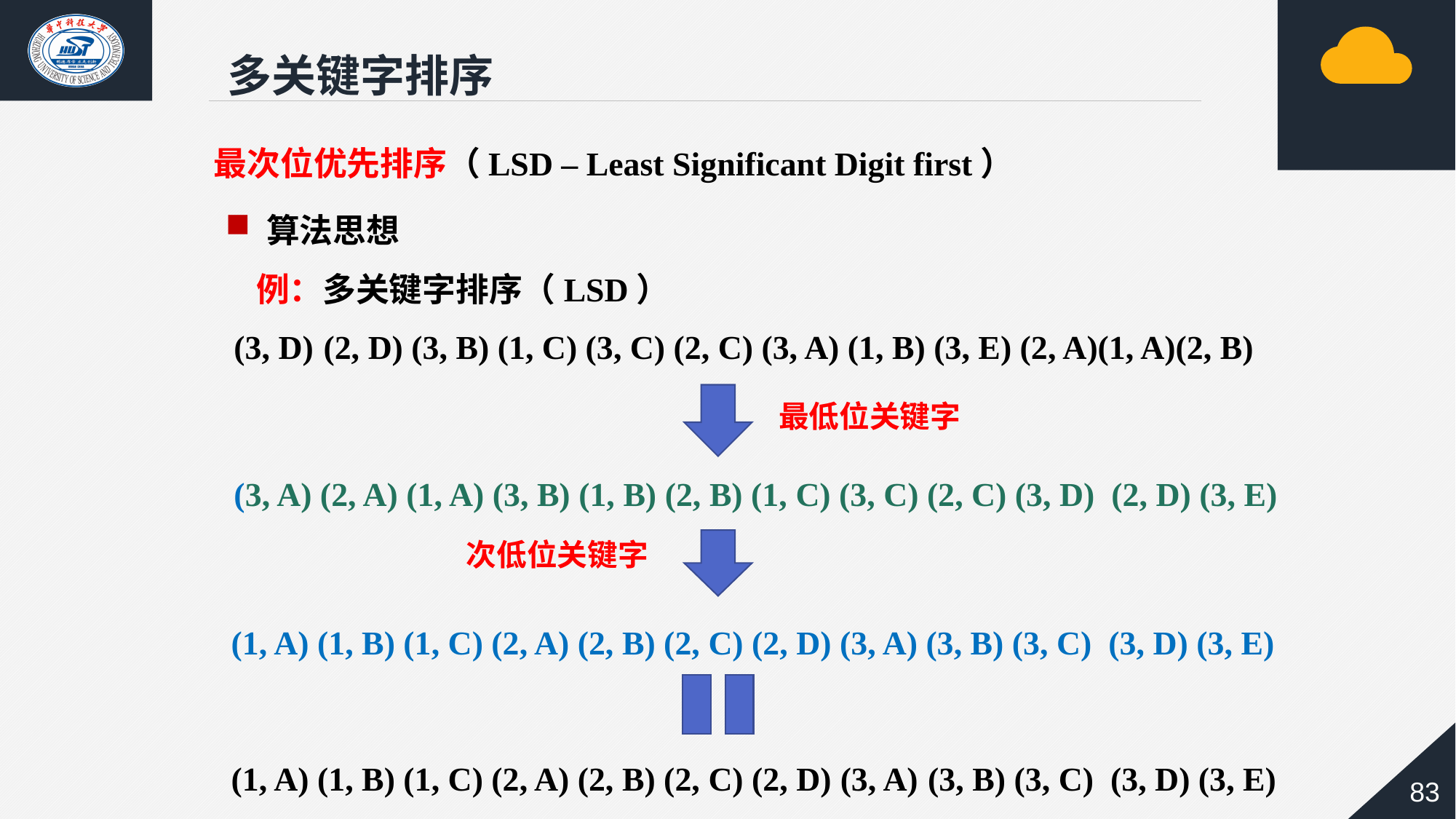

多关键字排序
         最次位优先排序（LSD – Least Significant Digit first）
算法思想
         例：多关键字排序（LSD）
 (3, D) (2, D) (3, B) (1, C) (3, C) (2, C) (3, A) (1, B) (3, E) (2, A)(1, A)(2, B)

最低位关键字
 (3, A) (2, A) (1, A) (3, B) (1, B) (2, B) (1, C) (3, C) (2, C) (3, D)  (2, D) (3, E)
次低位关键字

 (1, A) (1, B) (1, C) (2, A) (2, B) (2, C) (2, D) (3, A) (3, B) (3, C)  (3, D) (3, E)

 (1, A) (1, B) (1, C) (2, A) (2, B) (2, C) (2, D) (3, A) (3, B) (3, C)  (3, D) (3, E)